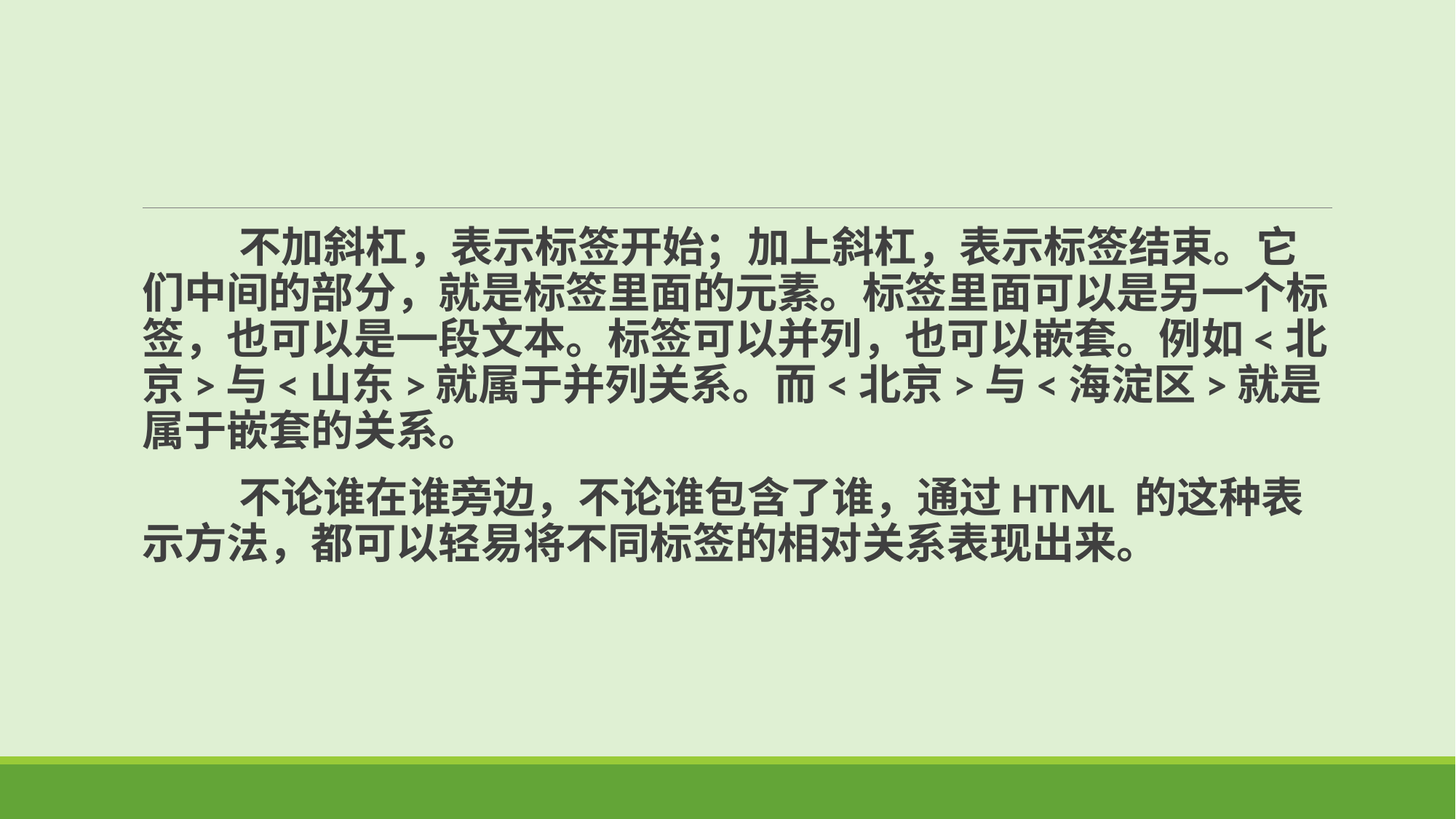

不加斜杠，表示标签开始；加上斜杠，表示标签结束。它们中间的部分，就是标签里面的元素。标签里面可以是另一个标签，也可以是一段文本。标签可以并列，也可以嵌套。例如<北京>与<山东>就属于并列关系。而<北京>与<海淀区>就是属于嵌套的关系。
         不论谁在谁旁边，不论谁包含了谁，通过HTML 的这种表示方法，都可以轻易将不同标签的相对关系表现出来。